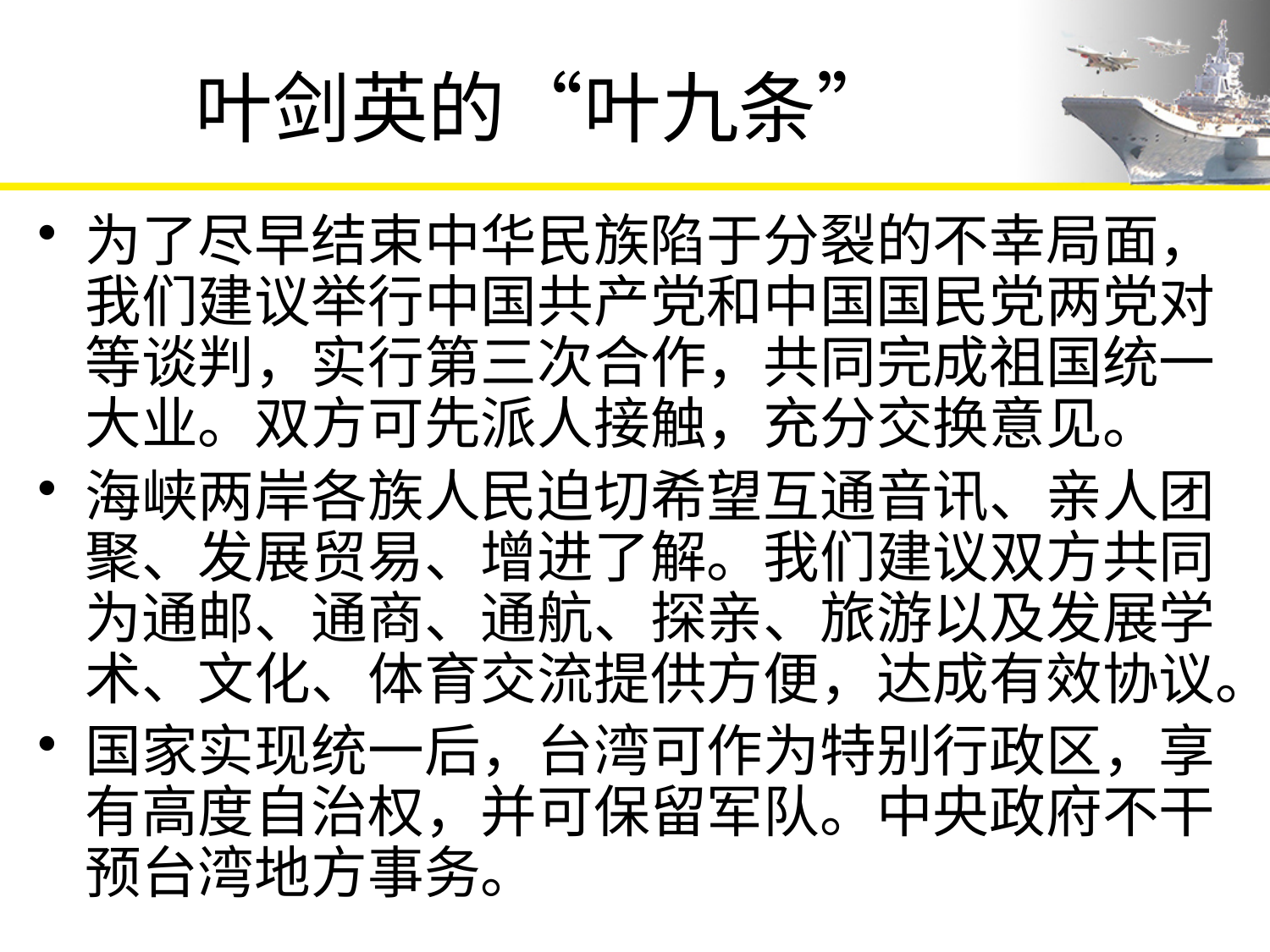

# 叶剑英的“叶九条”
为了尽早结束中华民族陷于分裂的不幸局面，我们建议举行中国共产党和中国国民党两党对等谈判，实行第三次合作，共同完成祖国统一大业。双方可先派人接触，充分交换意见。
海峡两岸各族人民迫切希望互通音讯、亲人团聚、发展贸易、增进了解。我们建议双方共同为通邮、通商、通航、探亲、旅游以及发展学术、文化、体育交流提供方便，达成有效协议。
国家实现统一后，台湾可作为特别行政区，享有高度自治权，并可保留军队。中央政府不干预台湾地方事务。